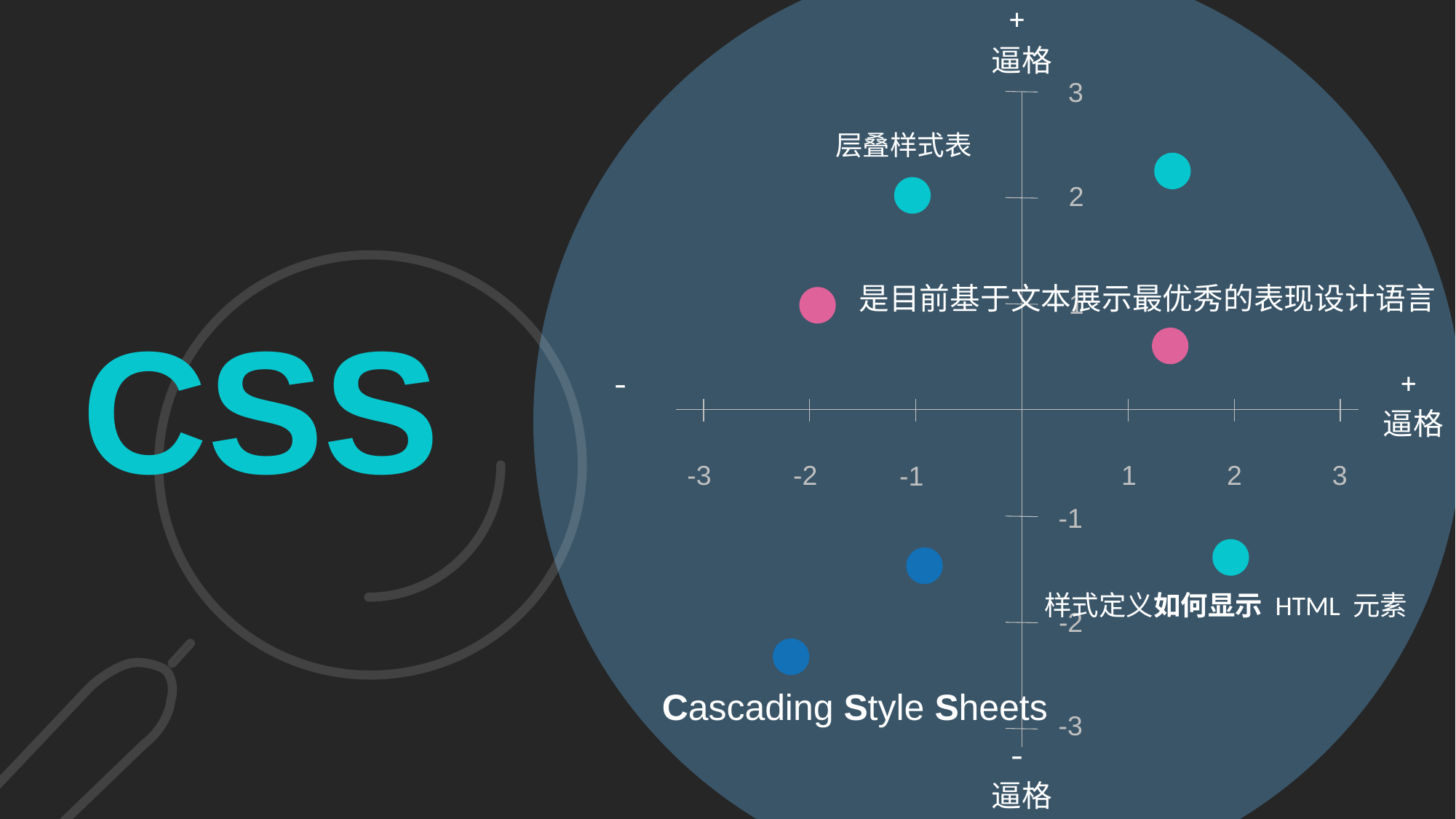

+
逼格
3
层叠样式表
是目前基于文本展示最优秀的表现设计语言
样式定义如何显示 HTML 元素

Cascading Style Sheets

2

1

CSS

-
+
逼格
1
3
-3
-2
2
-1
-1

-2

-3
-
逼格